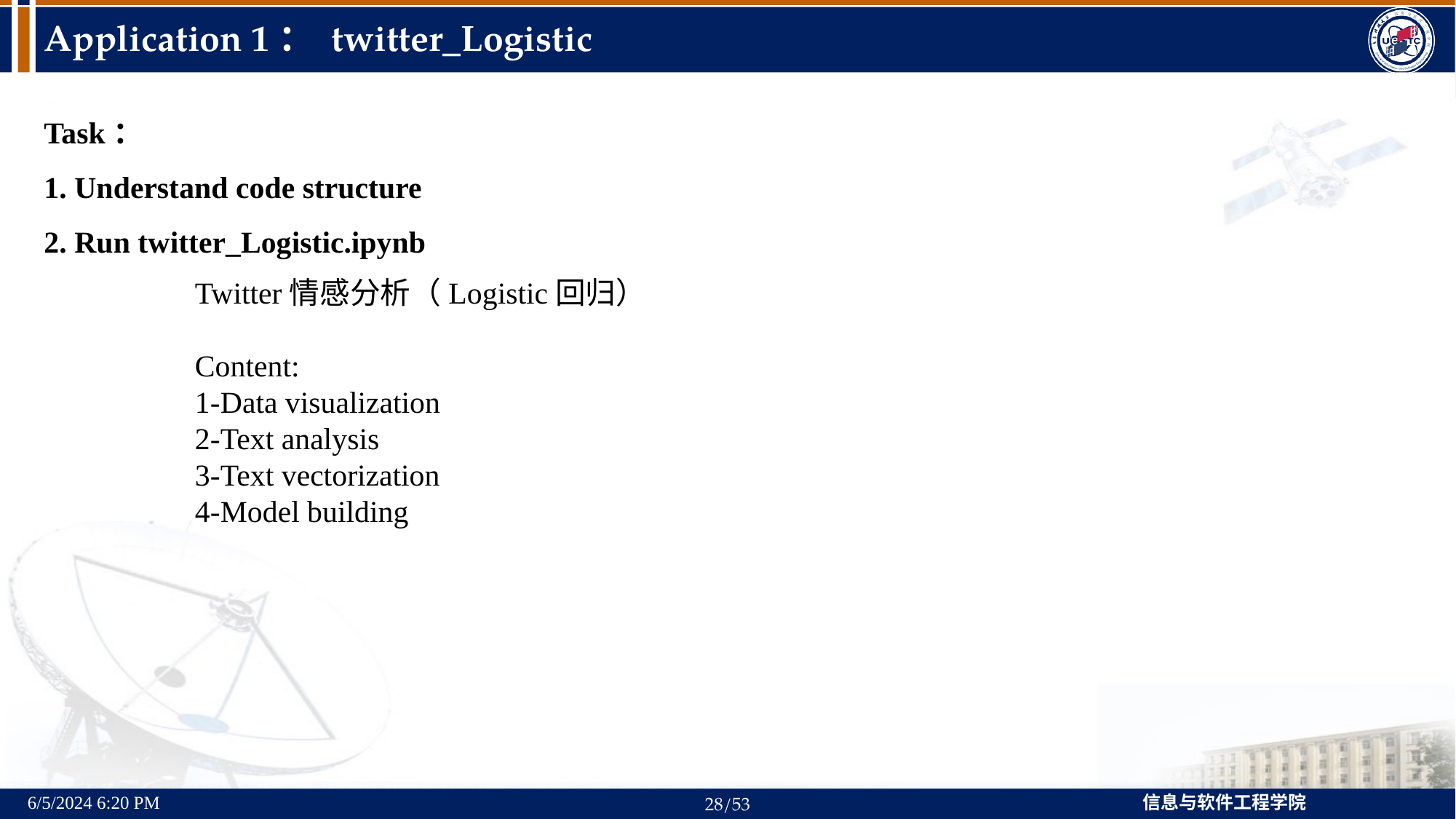

# Application 1： twitter_Logistic
Task：
1. Understand code structure
2. Run twitter_Logistic.ipynb
Twitter情感分析（Logistic回归）

Content:
1-Data visualization
2-Text analysis
3-Text vectorization
4-Model building